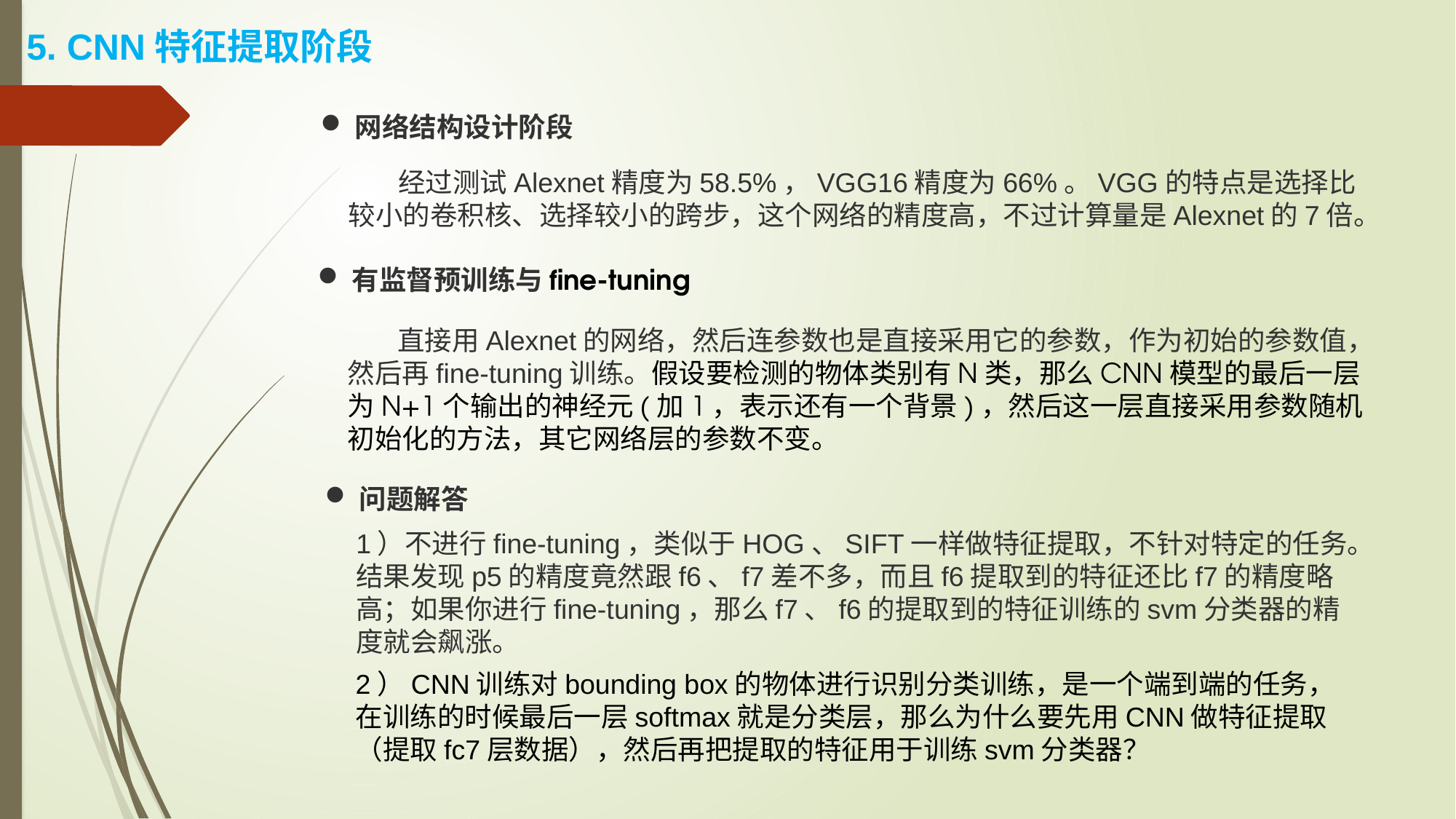

5. CNN特征提取阶段
网络结构设计阶段
       经过测试Alexnet精度为58.5%，VGG16精度为66%。VGG的特点是选择比较小的卷积核、选择较小的跨步，这个网络的精度高，不过计算量是Alexnet的7倍。
有监督预训练与fine-tuning
       直接用Alexnet的网络，然后连参数也是直接采用它的参数，作为初始的参数值，然后再fine-tuning训练。假设要检测的物体类别有N类，那么CNN模型的最后一层为N+1个输出的神经元(加1，表示还有一个背景)，然后这一层直接采用参数随机初始化的方法，其它网络层的参数不变。
问题解答
1）不进行fine-tuning，类似于HOG、SIFT一样做特征提取，不针对特定的任务。结果发现p5的精度竟然跟f6、f7差不多，而且f6提取到的特征还比f7的精度略高；如果你进行fine-tuning，那么f7、f6的提取到的特征训练的svm分类器的精度就会飙涨。
2）CNN训练对bounding box的物体进行识别分类训练，是一个端到端的任务，在训练的时候最后一层softmax就是分类层，那么为什么要先用CNN做特征提取（提取fc7层数据），然后再把提取的特征用于训练svm分类器？